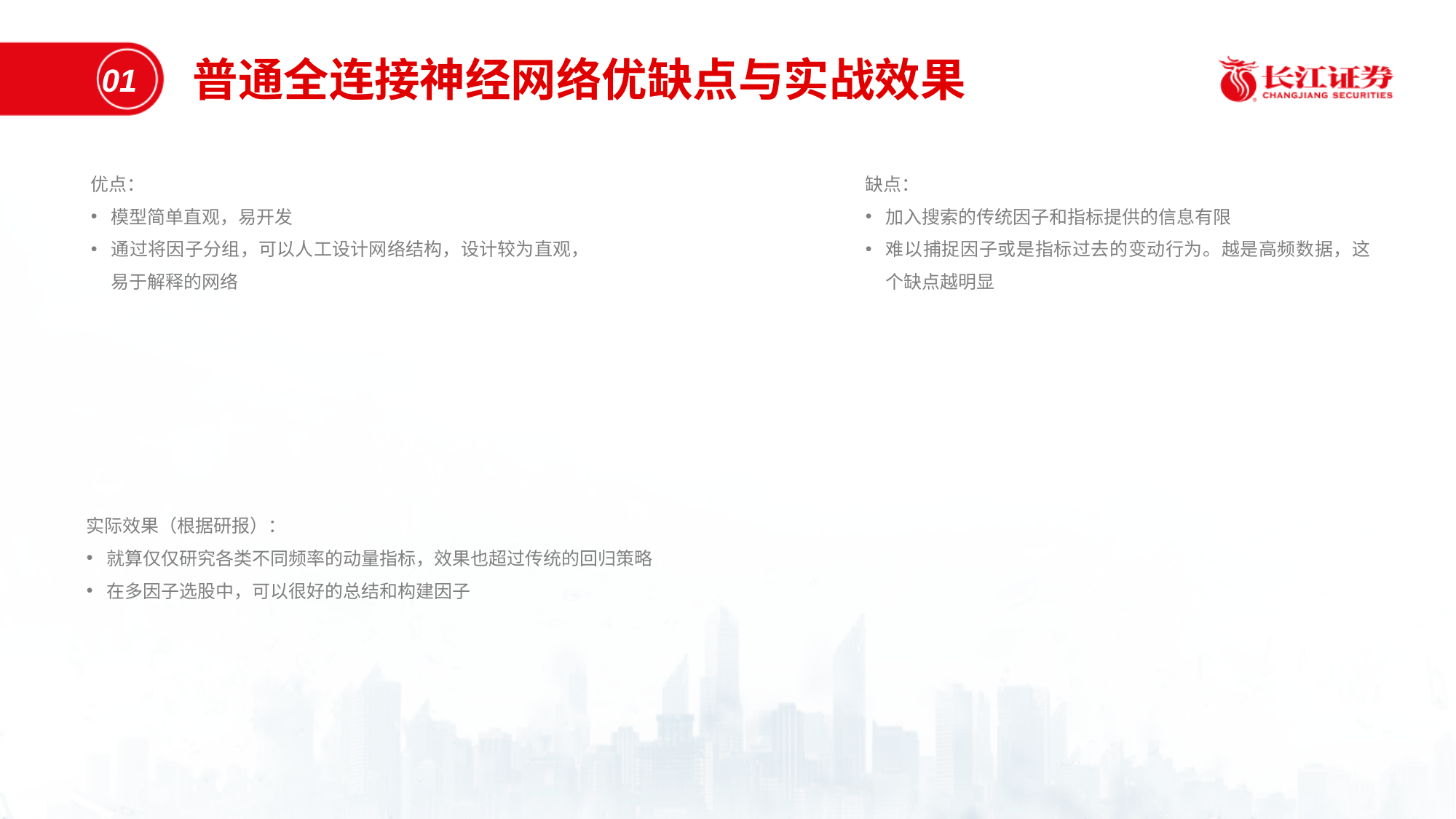

普通全连接神经网络优缺点与实战效果
01
优点：
模型简单直观，易开发
通过将因子分组，可以人工设计网络结构，设计较为直观，易于解释的网络
缺点：
加入搜索的传统因子和指标提供的信息有限
难以捕捉因子或是指标过去的变动行为。越是高频数据，这个缺点越明显
实际效果（根据研报）：
就算仅仅研究各类不同频率的动量指标，效果也超过传统的回归策略
在多因子选股中，可以很好的总结和构建因子